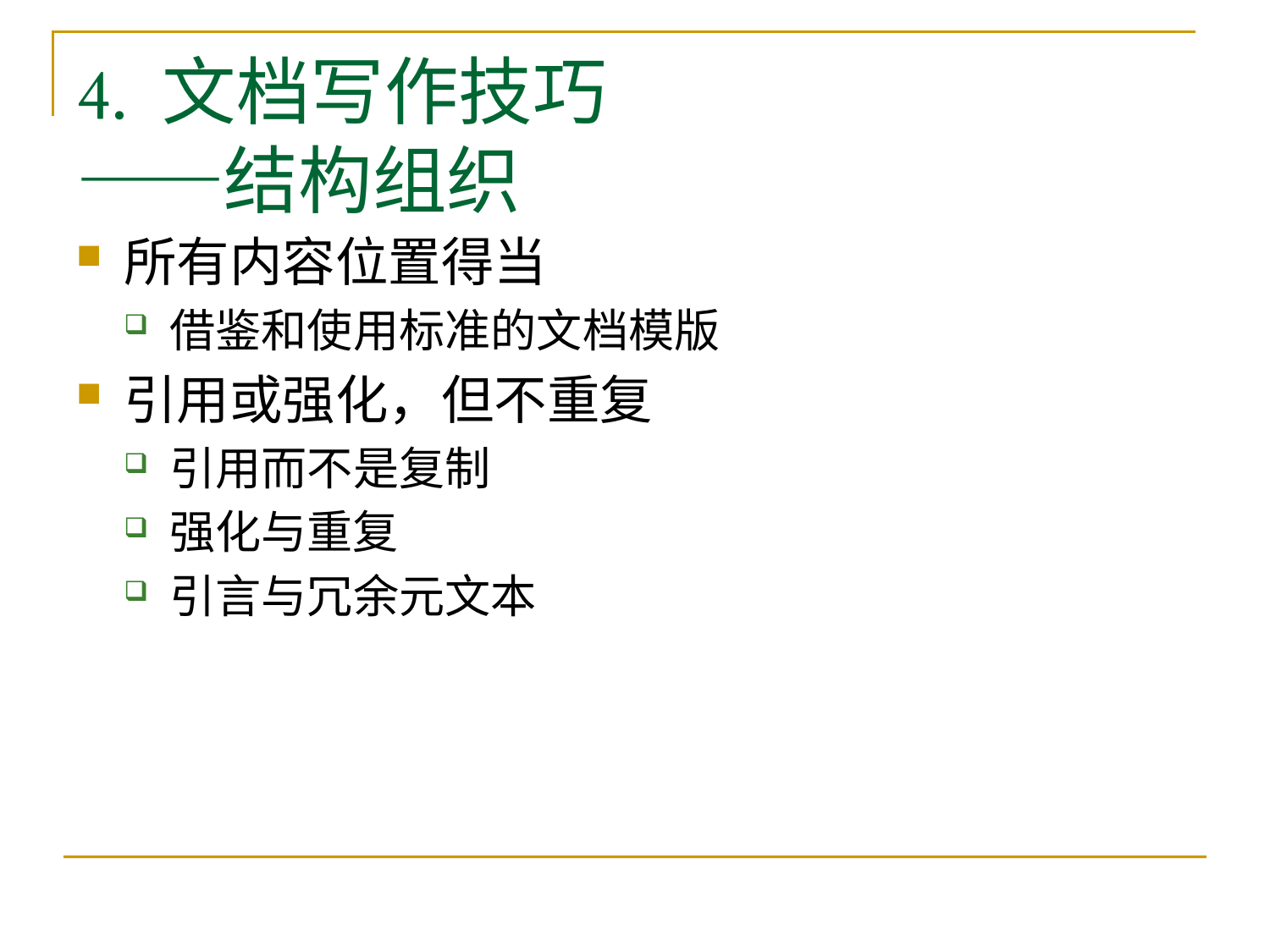

# 4. 文档写作技巧 ——结构组织
所有内容位置得当
借鉴和使用标准的文档模版
引用或强化，但不重复
引用而不是复制
强化与重复
引言与冗余元文本